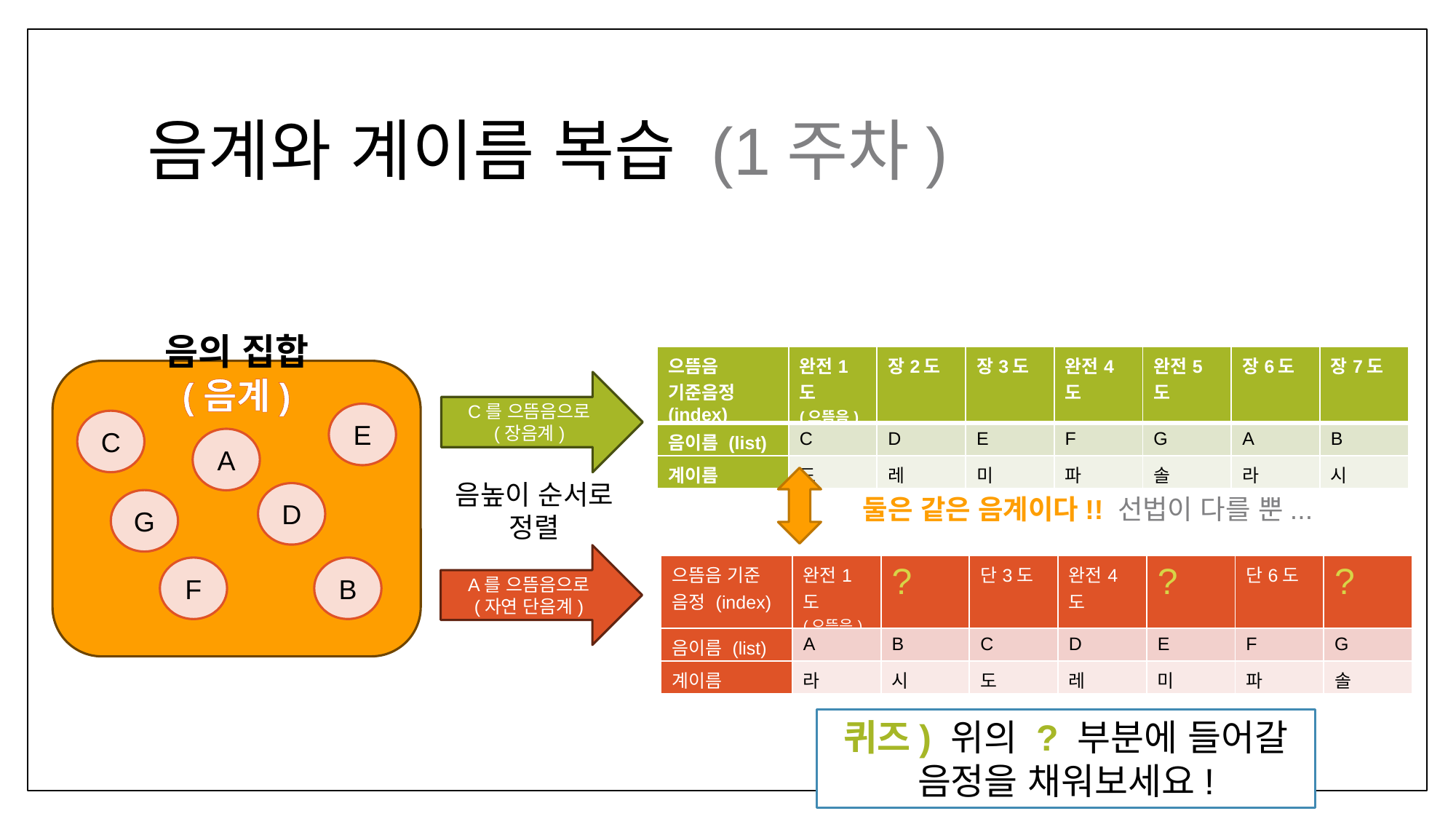

# 음계와 계이름 복습 (1주차)
음의 집합 (음계)
| 으뜸음 기준음정 (index) | 완전1도 (으뜸음) | 장2도 | 장3도 | 완전4도 | 완전5도 | 장6도 | 장7도 |
| --- | --- | --- | --- | --- | --- | --- | --- |
| 음이름 (list) | C | D | E | F | G | A | B |
| 계이름 | 도 | 레 | 미 | 파 | 솔 | 라 | 시 |

C를 으뜸음으로 (장음계)
E
C
A

음높이 순서로 정렬
D
둘은 같은 음계이다!! 선법이 다를 뿐...
G
A를 으뜸음으로 (자연 단음계)
| 으뜸음 기준 음정 (index) | 완전1도 (으뜸음) | ? | 단3도 | 완전4도 | ? | 단6도 | ? |
| --- | --- | --- | --- | --- | --- | --- | --- |
| 음이름 (list) | A | B | C | D | E | F | G |
| 계이름 | 라 | 시 | 도 | 레 | 미 | 파 | 솔 |
B
F
퀴즈) 위의 ? 부분에 들어갈 음정을 채워보세요!